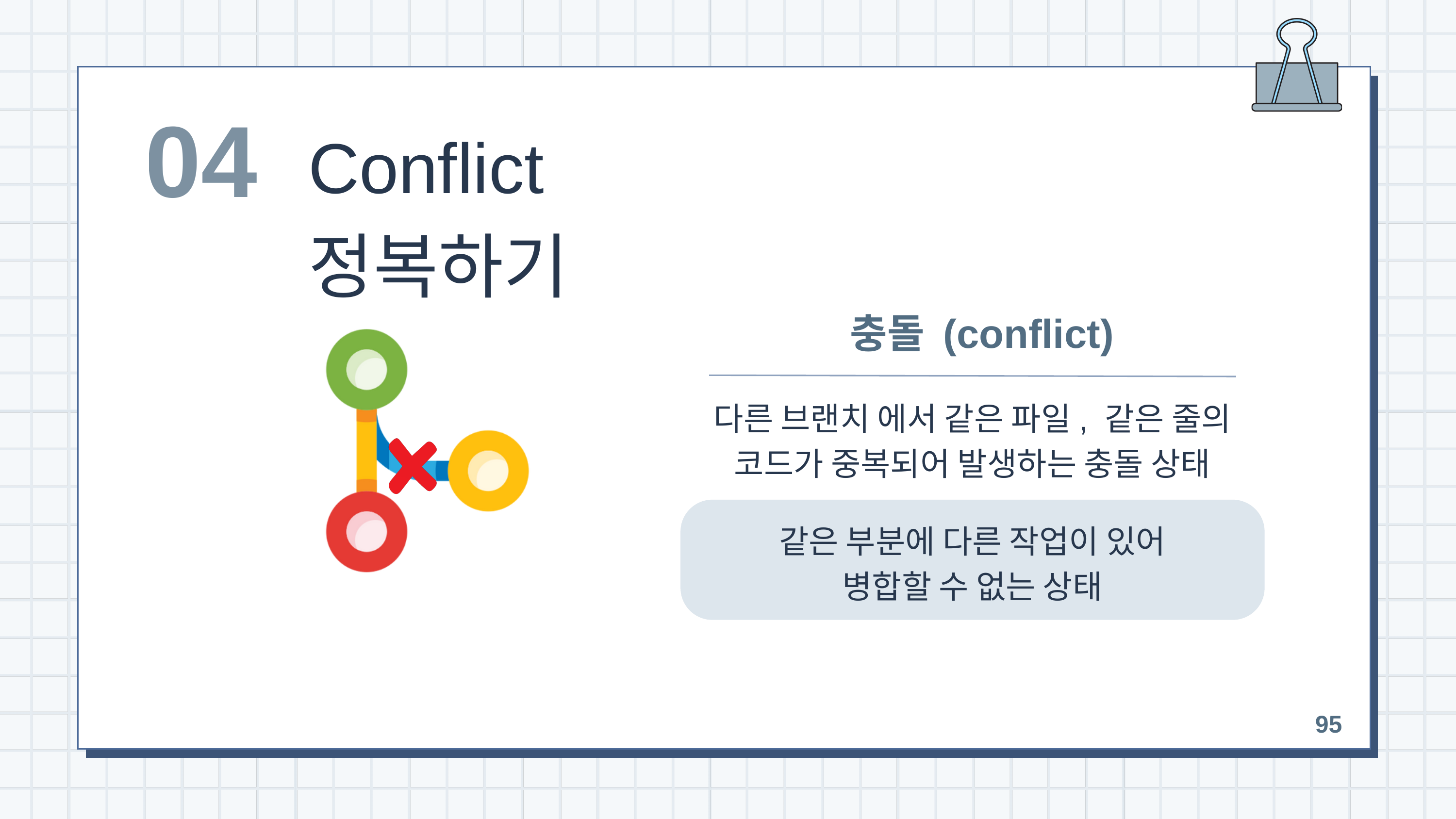

04
Conflict 정복하기

 충돌 (conflict)

다른 브랜치 에서 같은 파일, 같은 줄의
코드가 중복되어 발생하는 충돌 상태

같은 부분에 다른 작업이 있어
병합할 수 없는 상태
95